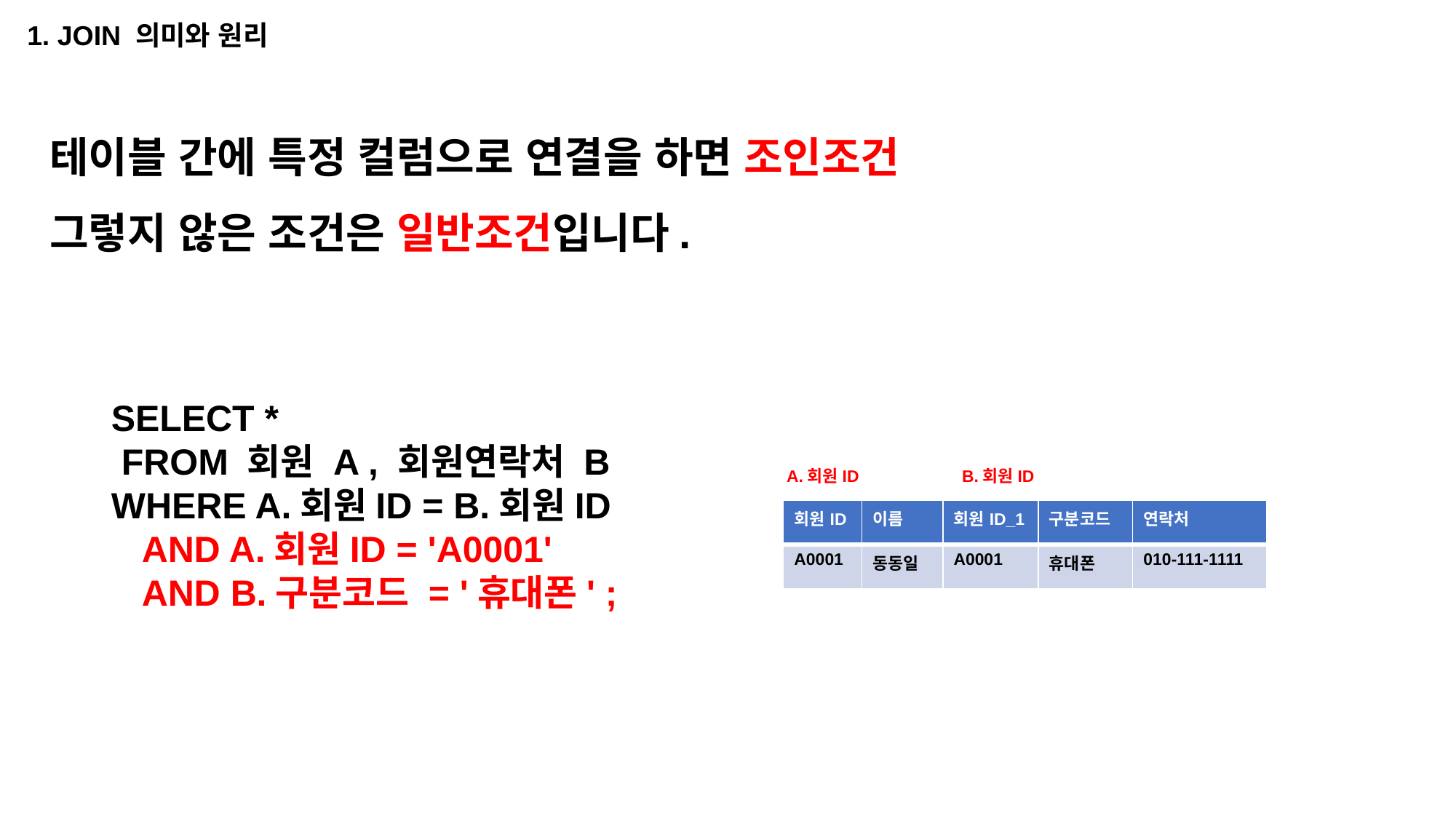

1. JOIN 의미와 원리
테이블 간에 특정 컬럼으로 연결을 하면 조인조건
그렇지 않은 조건은 일반조건입니다.
SELECT *
 FROM 회원 A , 회원연락처 B
WHERE A.회원ID = B.회원ID
   AND A.회원ID = 'A0001'
   AND B.구분코드 = '휴대폰' ;
A.회원ID
B.회원ID
| 회원ID | 이름 |
| --- | --- |
| A0001 | 동동일 |
| 회원ID\_1 | 구분코드 | 연락처 |
| --- | --- | --- |
| A0001 | 휴대폰 | 010-111-1111 |